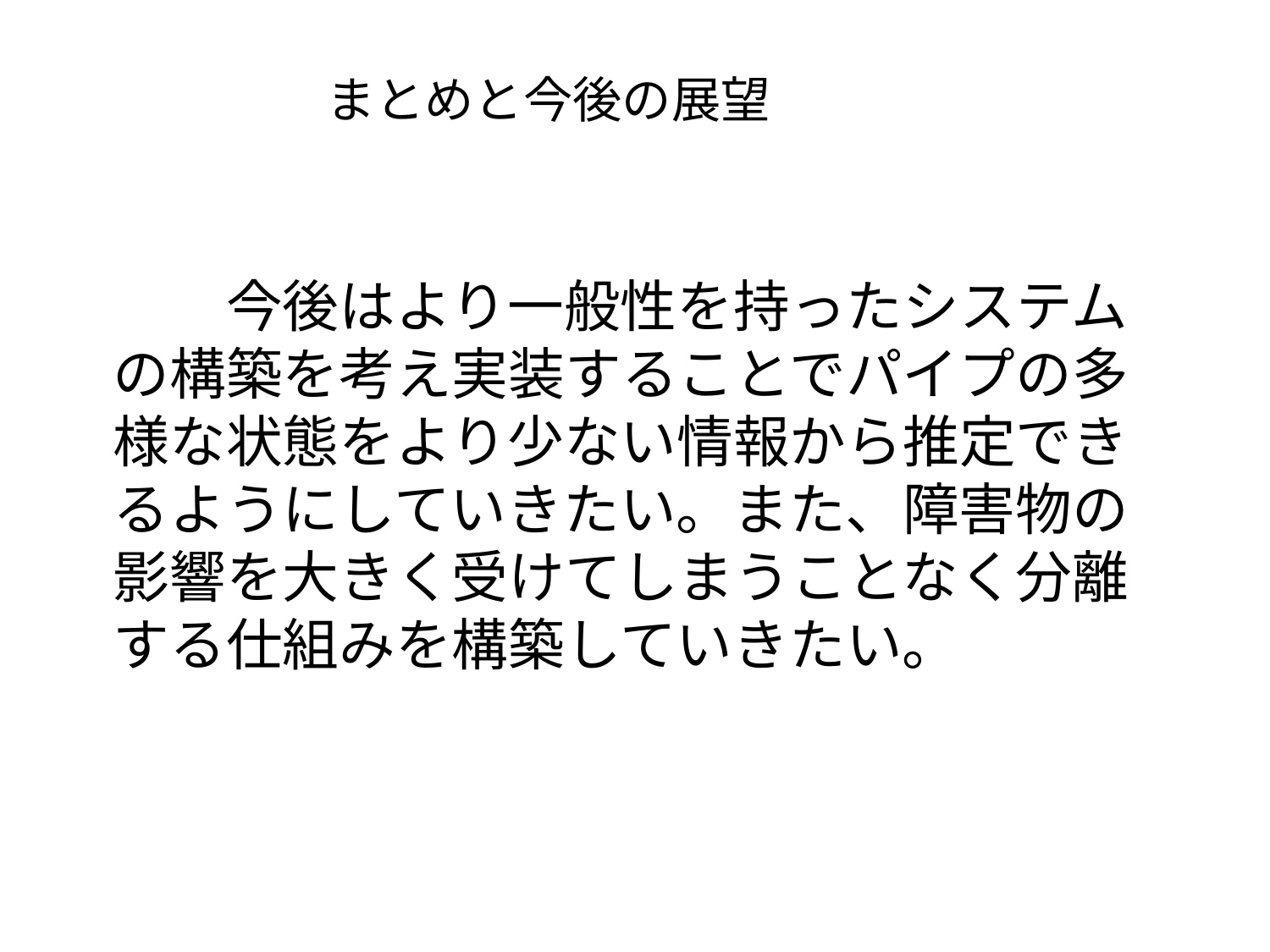

まとめと今後の展望
　　今後はより一般性を持ったシステムの構築を考え実装することでパイプの多様な状態をより少ない情報から推定できるようにしていきたい。また、障害物の影響を大きく受けてしまうことなく分離する仕組みを構築していきたい。